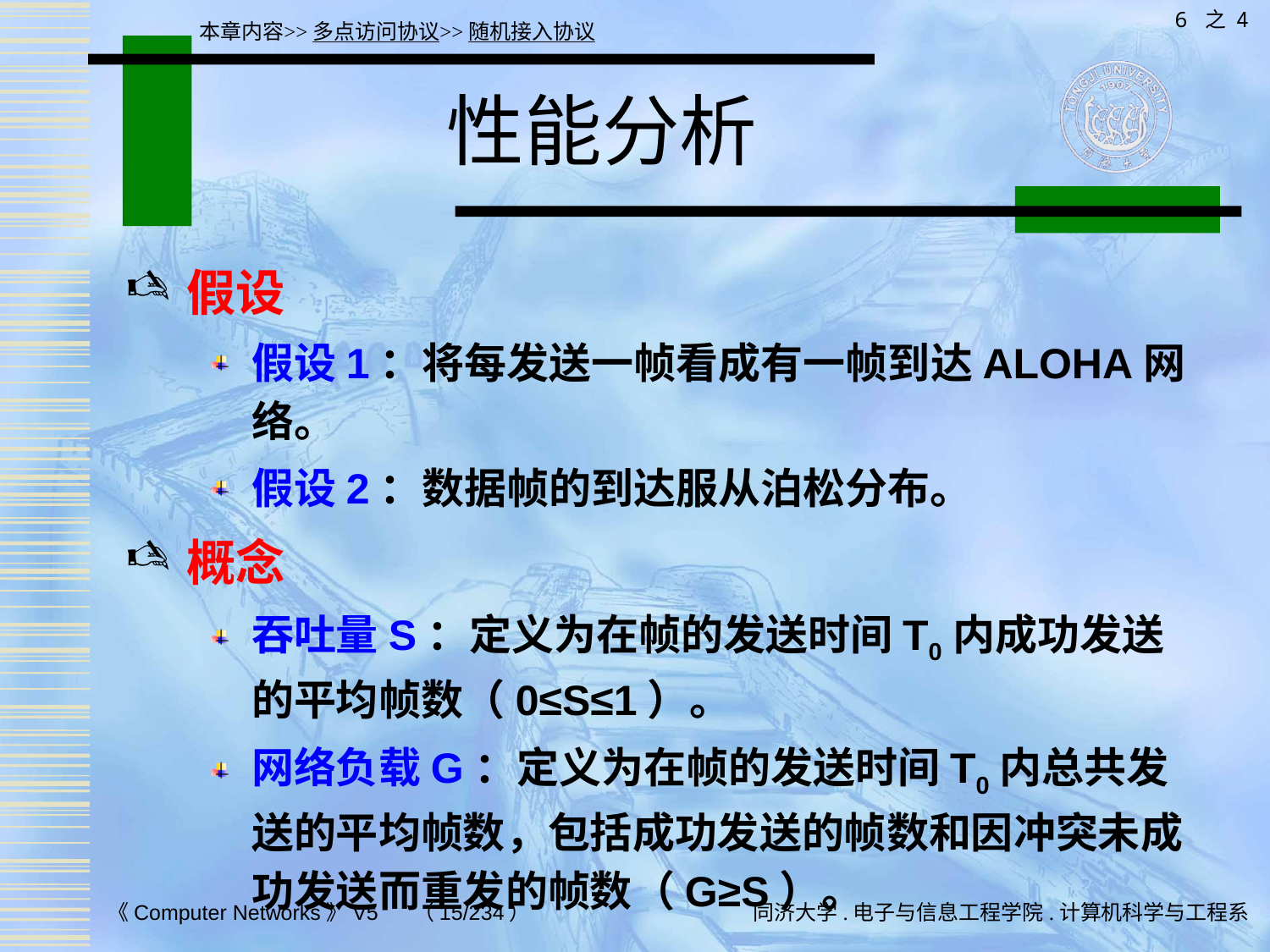

6 之 4
本章内容>>多点访问协议>>随机接入协议
# 性能分析
假设
假设1：将每发送一帧看成有一帧到达ALOHA网络。
假设2：数据帧的到达服从泊松分布。
概念
吞吐量S：定义为在帧的发送时间T0内成功发送的平均帧数（0≤S≤1）。
网络负载G：定义为在帧的发送时间T0内总共发送的平均帧数，包括成功发送的帧数和因冲突未成功发送而重发的帧数（G≥S）。